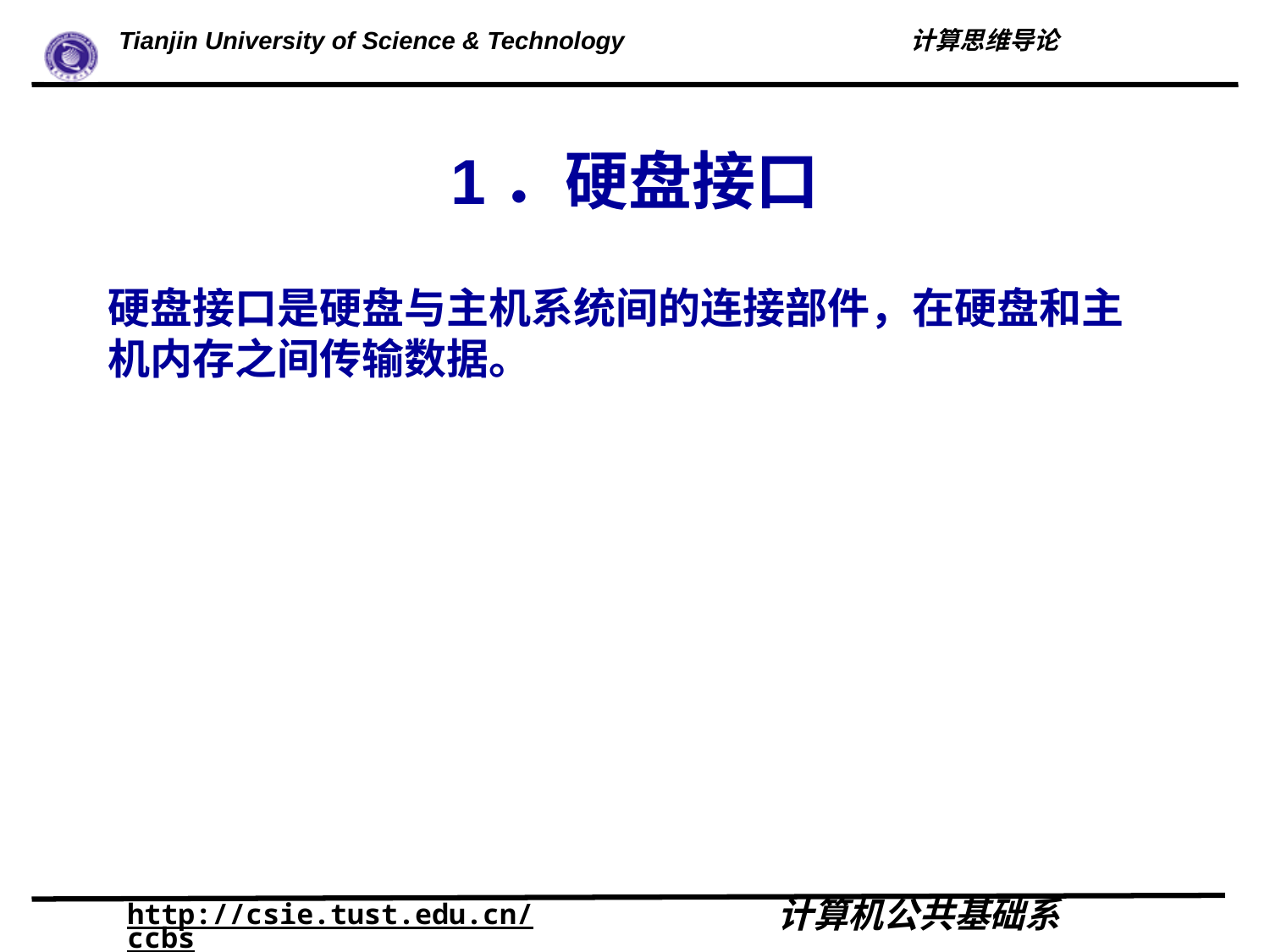

# 1．硬盘接口
硬盘接口是硬盘与主机系统间的连接部件，在硬盘和主机内存之间传输数据。